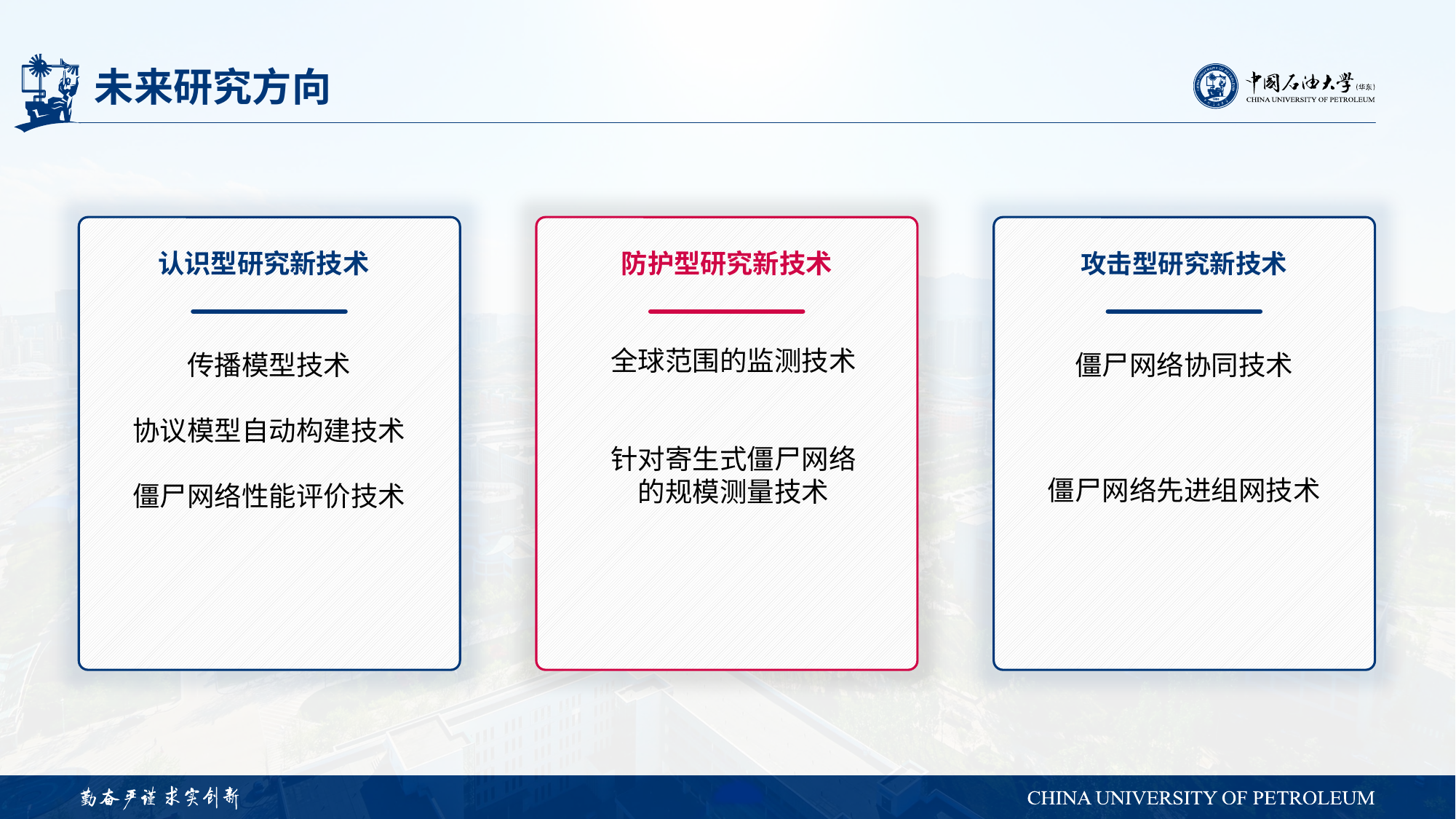

# 未来研究方向

认识型研究新技术
传播模型技术

协议模型自动构建技术

僵尸网络性能评价技术

防护型研究新技术
全球范围的监测技术

针对寄生式僵尸网络的规模测量技术

攻击型研究新技术
僵尸网络协同技术

僵尸网络先进组网技术